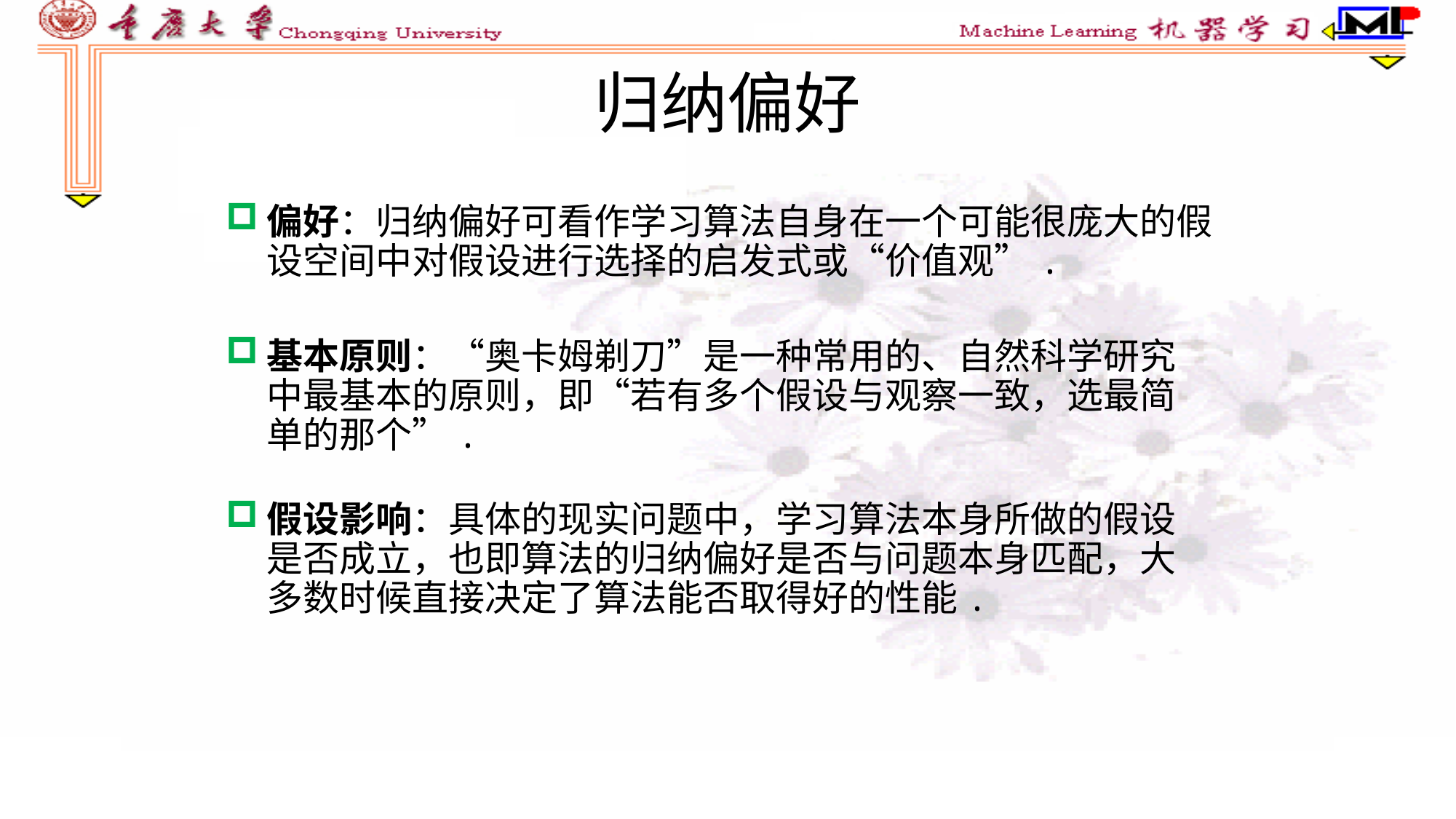

# 归纳偏好
偏好：归纳偏好可看作学习算法自身在一个可能很庞大的假设空间中对假设进行选择的启发式或“价值观”.
基本原则：“奥卡姆剃刀”是一种常用的、自然科学研究中最基本的原则，即“若有多个假设与观察一致，选最简单的那个”.
假设影响：具体的现实问题中，学习算法本身所做的假设是否成立，也即算法的归纳偏好是否与问题本身匹配，大多数时候直接决定了算法能否取得好的性能.